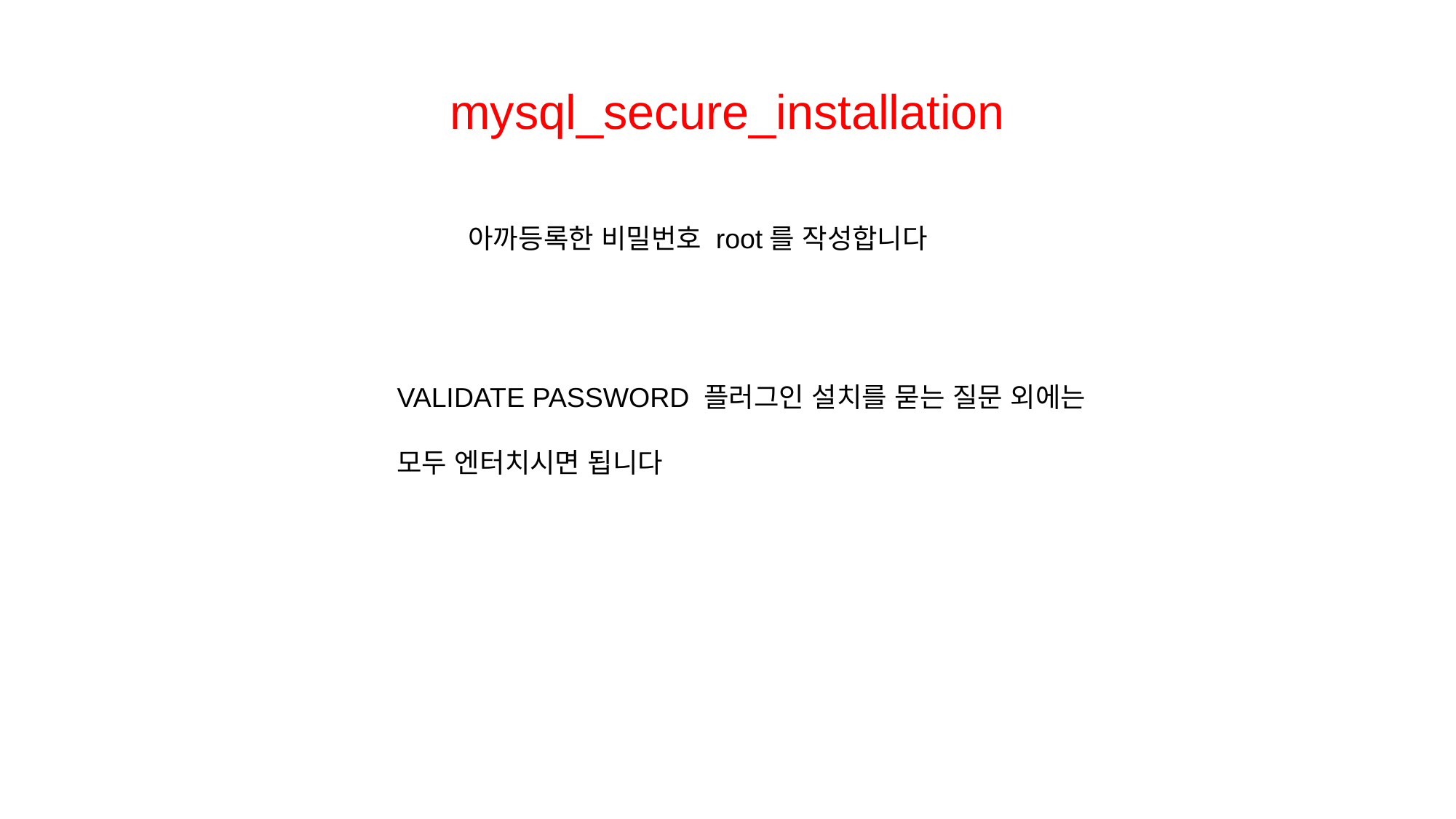

mysql_secure_installation
아까등록한 비밀번호 root를 작성합니다

VALIDATE PASSWORD 플러그인 설치를 묻는 질문 외에는

모두 엔터치시면 됩니다